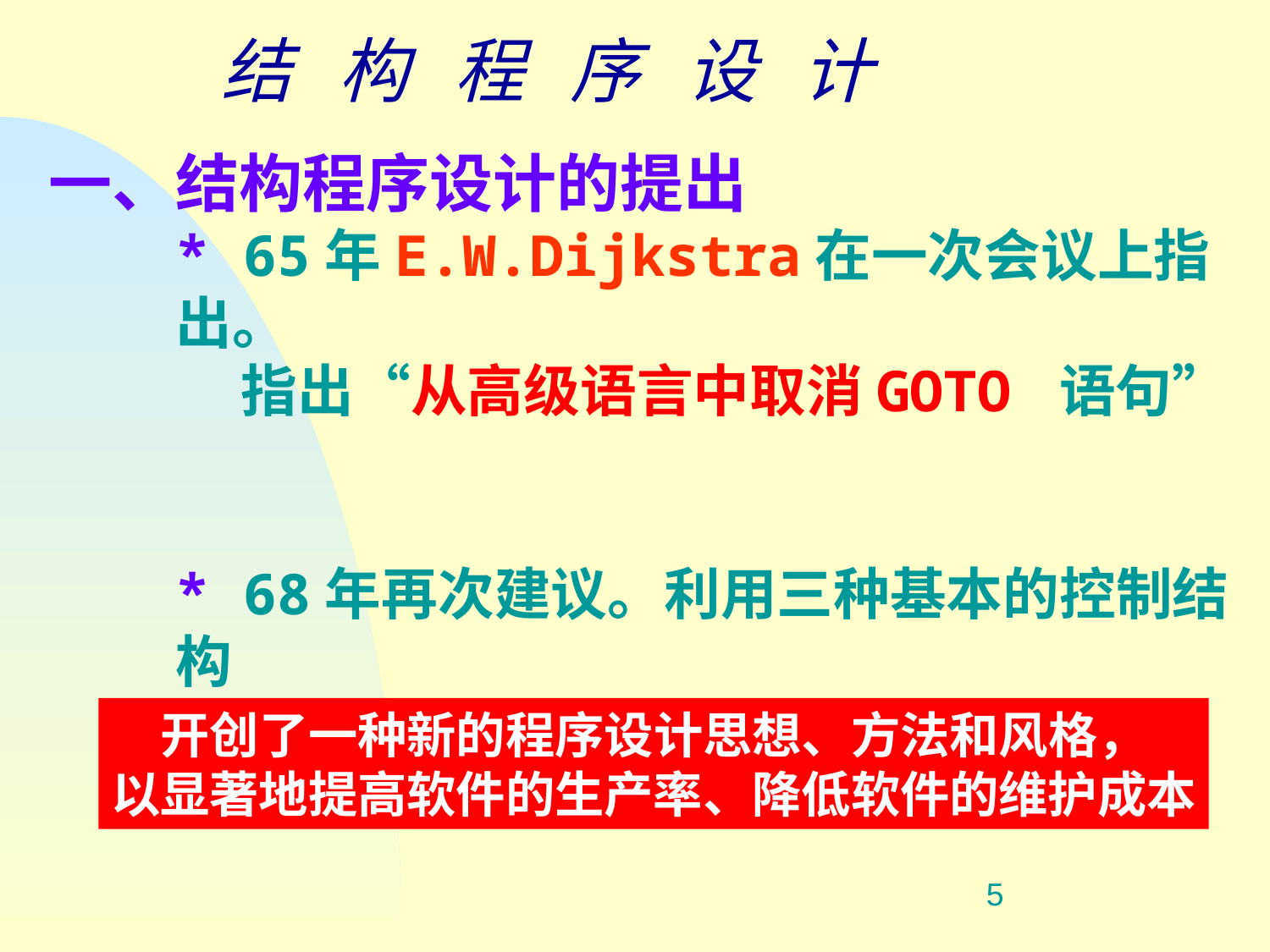

结构程序设计
一、结构程序设计的提出
* 65年E.W.Dijkstra在一次会议上指出。
    指出“从高级语言中取消GOTO 语句”

* 68年再次建议。利用三种基本的控制结构
      （“顺序”、“选择、“循环”）
开创了一种新的程序设计思想、方法和风格，
以显著地提高软件的生产率、降低软件的维护成本

# 5
5